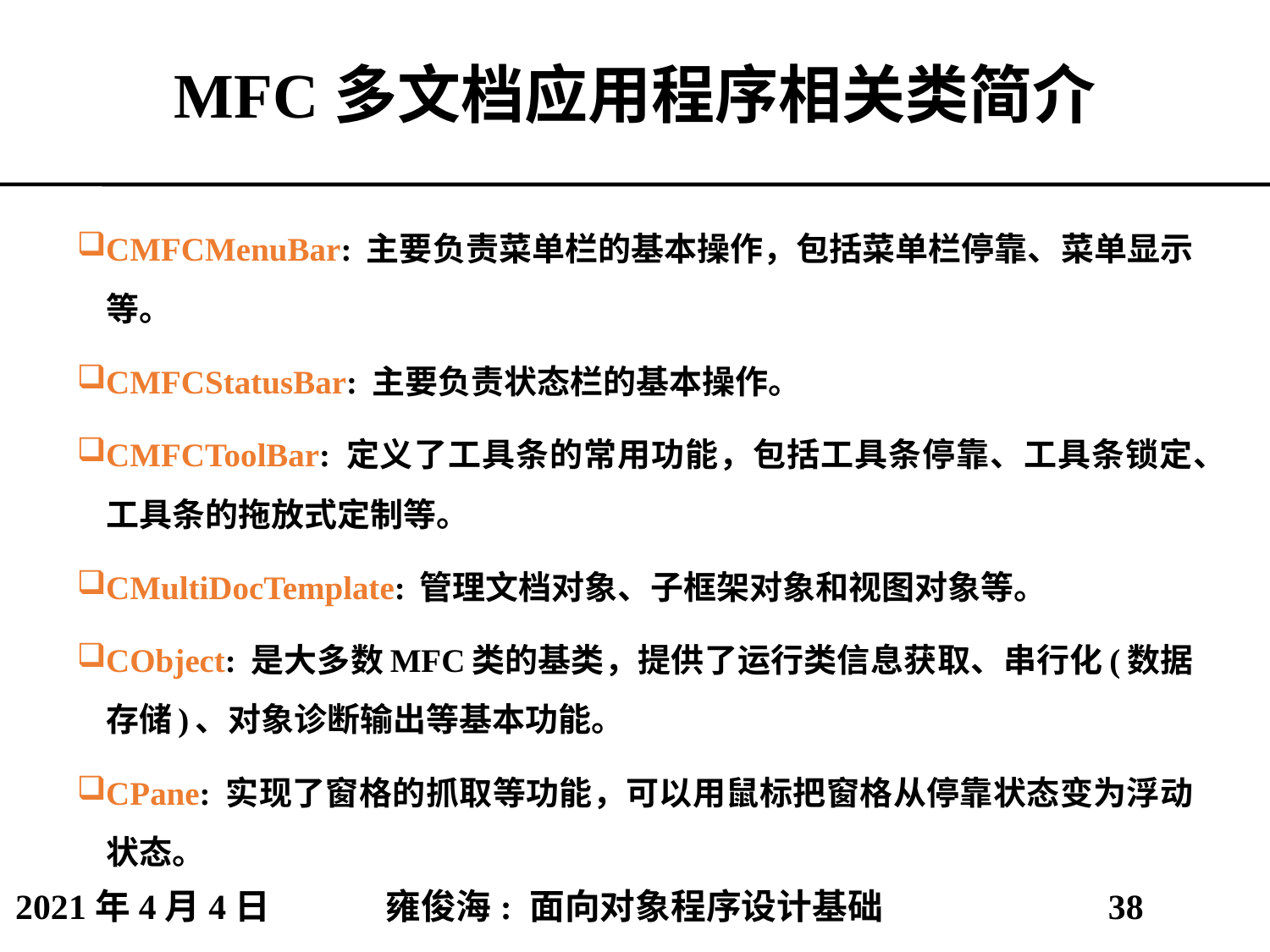

# MFC多文档应用程序相关类简介

CMFCMenuBar: 主要负责菜单栏的基本操作，包括菜单栏停靠、菜单显示等。
CMFCStatusBar: 主要负责状态栏的基本操作。
CMFCToolBar: 定义了工具条的常用功能，包括工具条停靠、工具条锁定、工具条的拖放式定制等。
CMultiDocTemplate: 管理文档对象、子框架对象和视图对象等。
CObject: 是大多数MFC类的基类，提供了运行类信息获取、串行化(数据存储)、对象诊断输出等基本功能。
CPane: 实现了窗格的抓取等功能，可以用鼠标把窗格从停靠状态变为浮动状态。
2021年4月4日
雍俊海: 面向对象程序设计基础
38